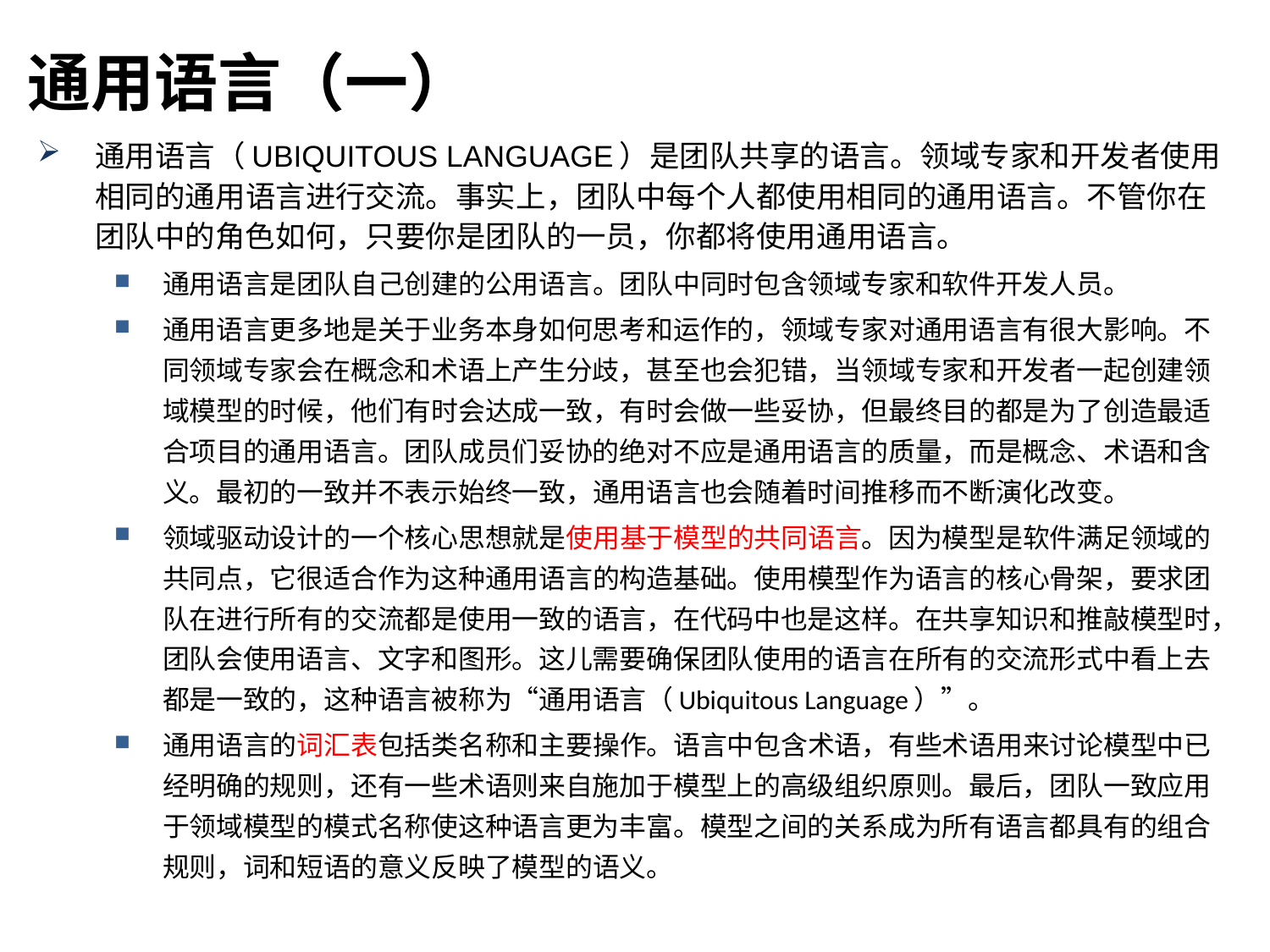

通用语言（一）
通用语言（UBIQUITOUS LANGUAGE）是团队共享的语言。领域专家和开发者使用相同的通用语言进行交流。事实上，团队中每个人都使用相同的通用语言。不管你在团队中的角色如何，只要你是团队的一员，你都将使用通用语言。
通用语言是团队自己创建的公用语言。团队中同时包含领域专家和软件开发人员。
通用语言更多地是关于业务本身如何思考和运作的，领域专家对通用语言有很大影响。不同领域专家会在概念和术语上产生分歧，甚至也会犯错，当领域专家和开发者一起创建领域模型的时候，他们有时会达成一致，有时会做一些妥协，但最终目的都是为了创造最适合项目的通用语言。团队成员们妥协的绝对不应是通用语言的质量，而是概念、术语和含义。最初的一致并不表示始终一致，通用语言也会随着时间推移而不断演化改变。
领域驱动设计的一个核心思想就是使用基于模型的共同语言。因为模型是软件满足领域的共同点，它很适合作为这种通用语言的构造基础。使用模型作为语言的核心骨架，要求团队在进行所有的交流都是使用一致的语言，在代码中也是这样。在共享知识和推敲模型时，团队会使用语言、文字和图形。这儿需要确保团队使用的语言在所有的交流形式中看上去都是一致的，这种语言被称为“通用语言（Ubiquitous Language）”。
通用语言的词汇表包括类名称和主要操作。语言中包含术语，有些术语用来讨论模型中已经明确的规则，还有一些术语则来自施加于模型上的高级组织原则。最后，团队一致应用于领域模型的模式名称使这种语言更为丰富。模型之间的关系成为所有语言都具有的组合规则，词和短语的意义反映了模型的语义。